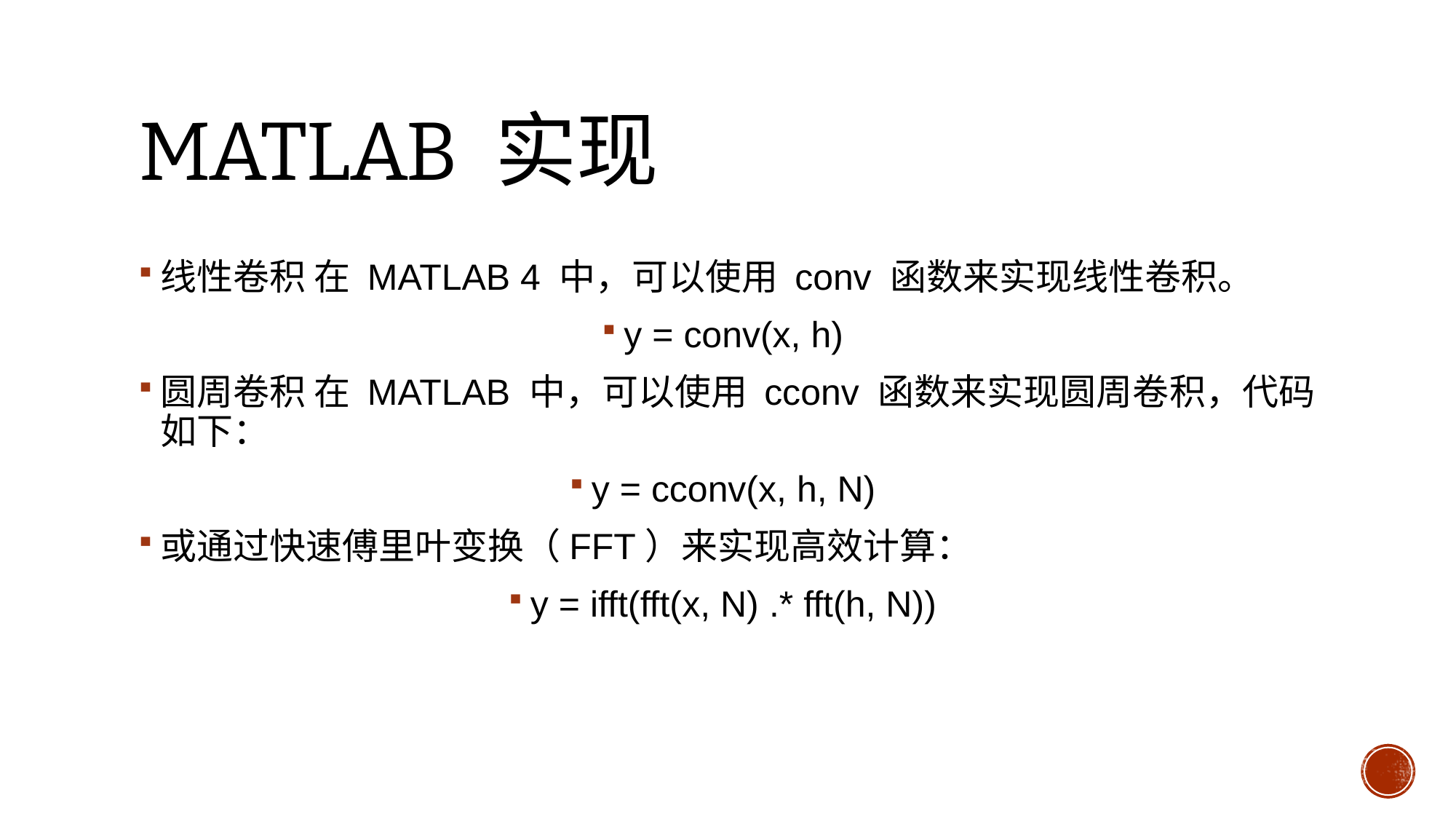

# Matlab 实现
线性卷积 在 MATLAB 4 中，可以使用 conv 函数来实现线性卷积。
y = conv(x, h)
圆周卷积 在 MATLAB 中，可以使用 cconv 函数来实现圆周卷积，代码如下：
y = cconv(x, h, N)
或通过快速傅里叶变换（FFT）来实现高效计算：
y = ifft(fft(x, N) .* fft(h, N))